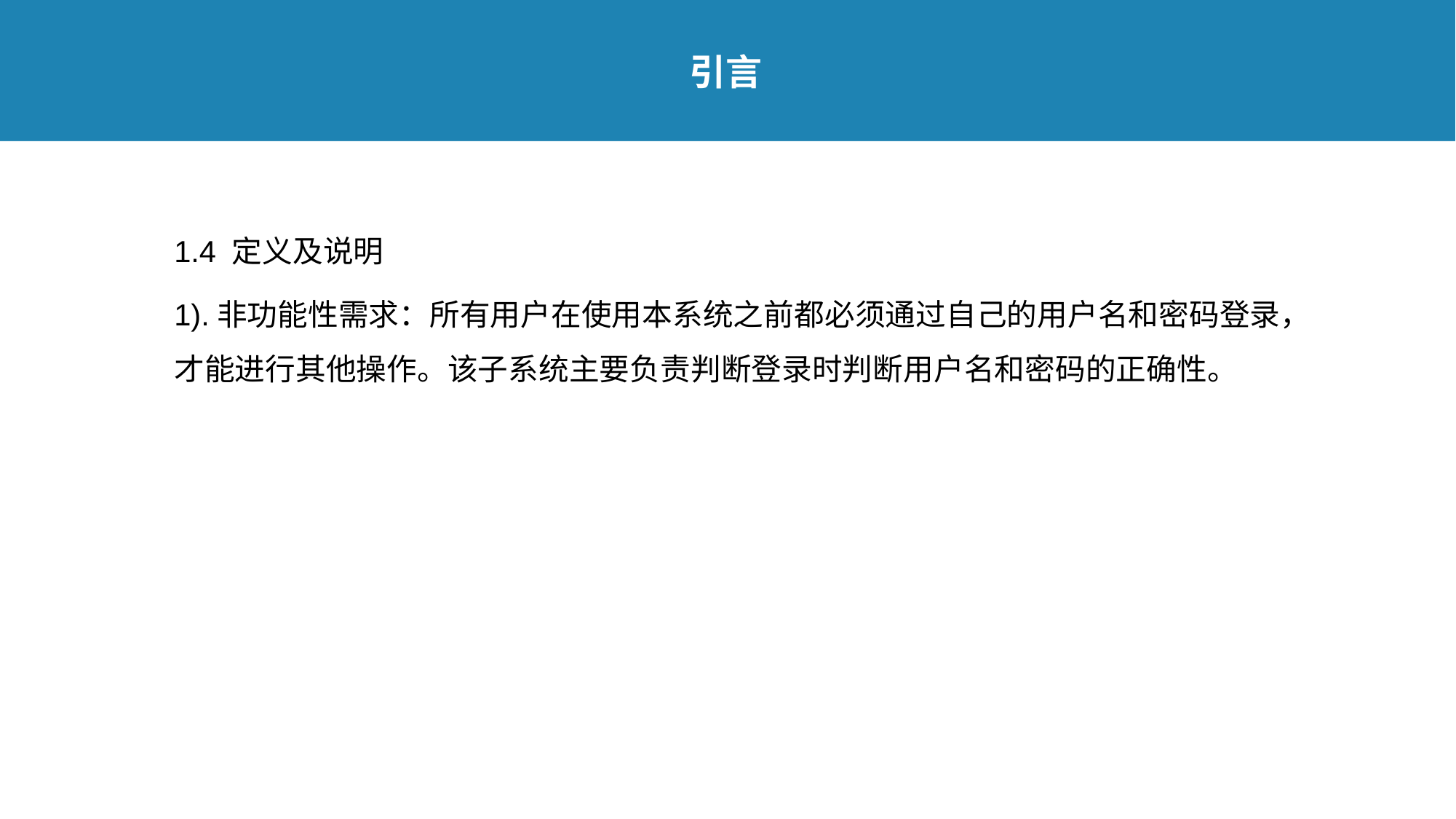

引言
1.4 定义及说明
1).非功能性需求：所有用户在使用本系统之前都必须通过自己的用户名和密码登录，才能进行其他操作。该子系统主要负责判断登录时判断用户名和密码的正确性。